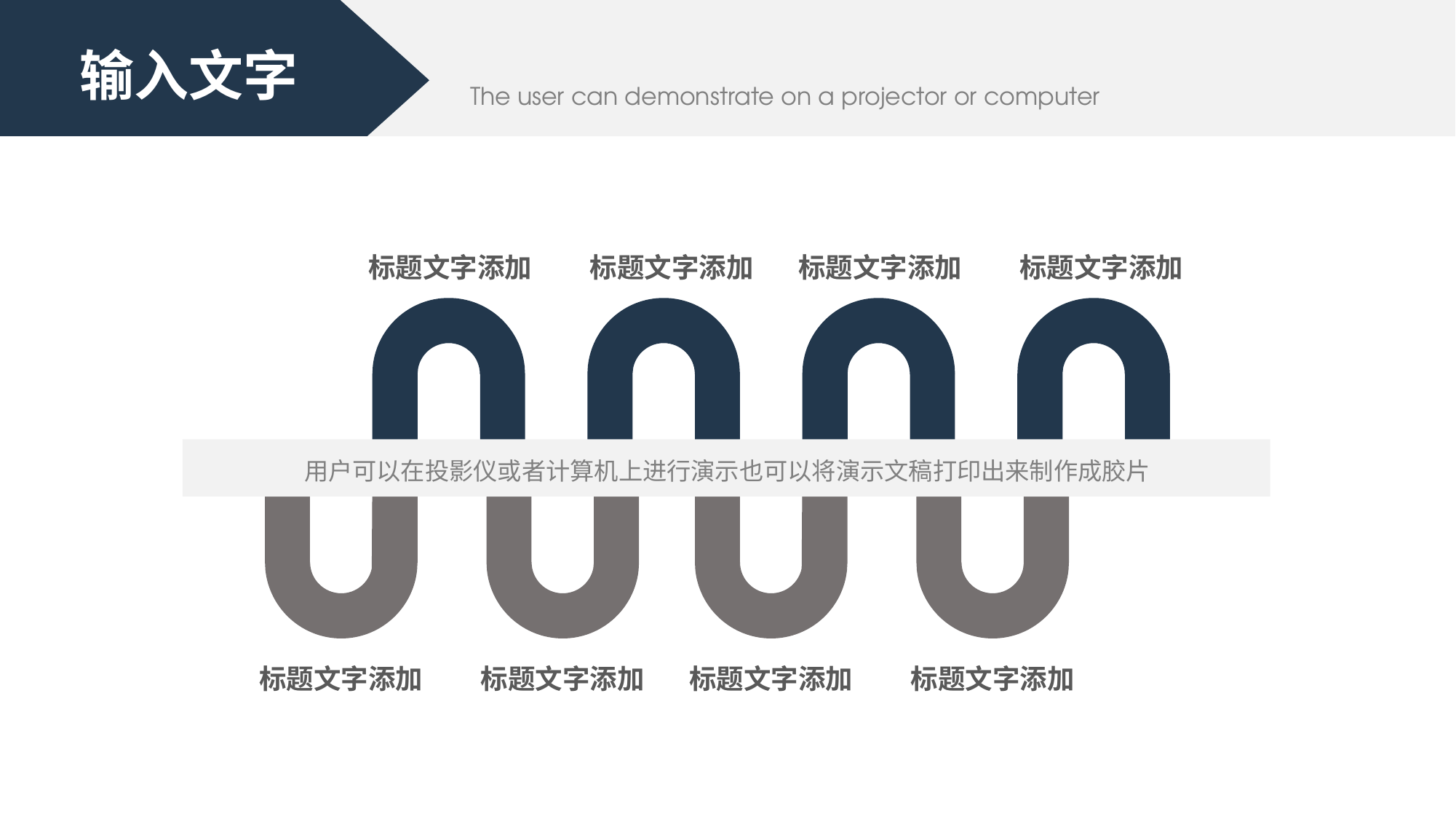

输入文字

The user can demonstrate on a projector or computer
标题文字添加
标题文字添加
标题文字添加
标题文字添加

用户可以在投影仪或者计算机上进行演示也可以将演示文稿打印出来制作成胶片
标题文字添加
标题文字添加
标题文字添加
标题文字添加